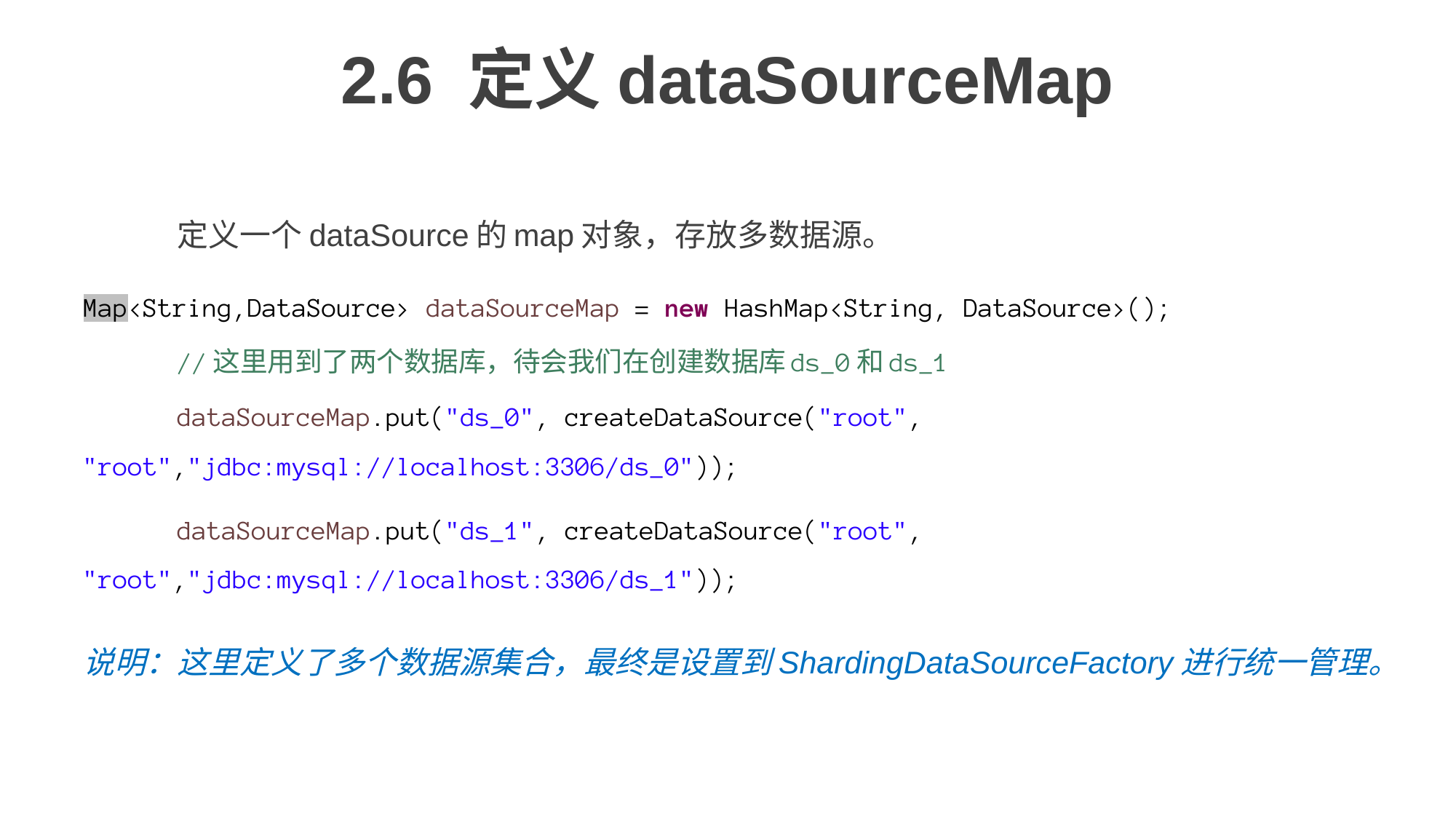

# 2.6 定义dataSourceMap
	定义一个dataSource的map对象，存放多数据源。
Map<String,DataSource> dataSourceMap = new HashMap<String, DataSource>();
		//这里用到了两个数据库，待会我们在创建数据库ds_0和ds_1
		dataSourceMap.put("ds_0", createDataSource("root", "root","jdbc:mysql://localhost:3306/ds_0"));
		dataSourceMap.put("ds_1", createDataSource("root", "root","jdbc:mysql://localhost:3306/ds_1"));
说明：这里定义了多个数据源集合，最终是设置到ShardingDataSourceFactory进行统一管理。